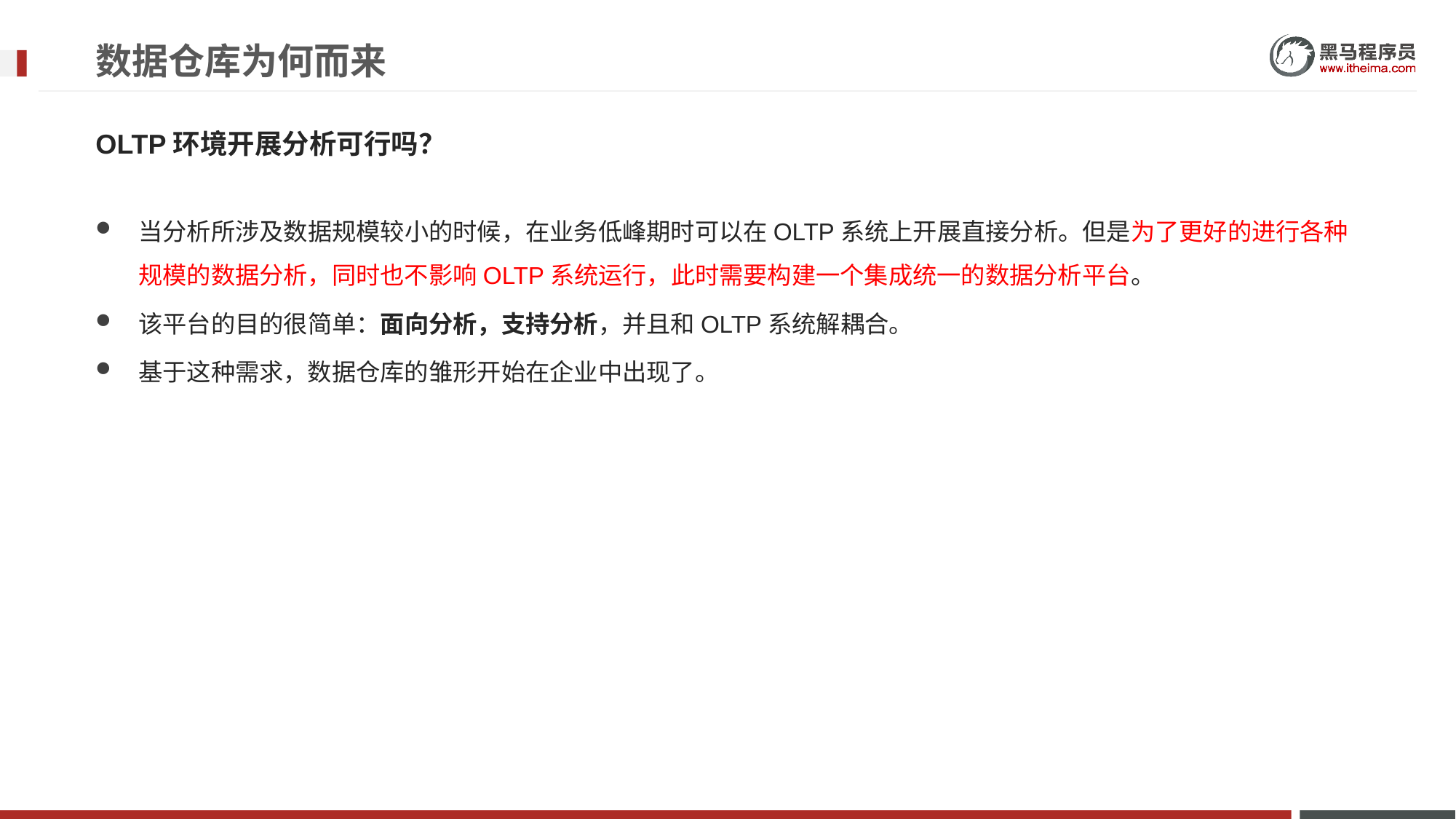

# 数据仓库为何而来
OLTP环境开展分析可行吗？
当分析所涉及数据规模较小的时候，在业务低峰期时可以在OLTP系统上开展直接分析。但是为了更好的进行各种规模的数据分析，同时也不影响OLTP系统运行，此时需要构建一个集成统一的数据分析平台。
该平台的目的很简单：面向分析，支持分析，并且和OLTP系统解耦合。
基于这种需求，数据仓库的雏形开始在企业中出现了。